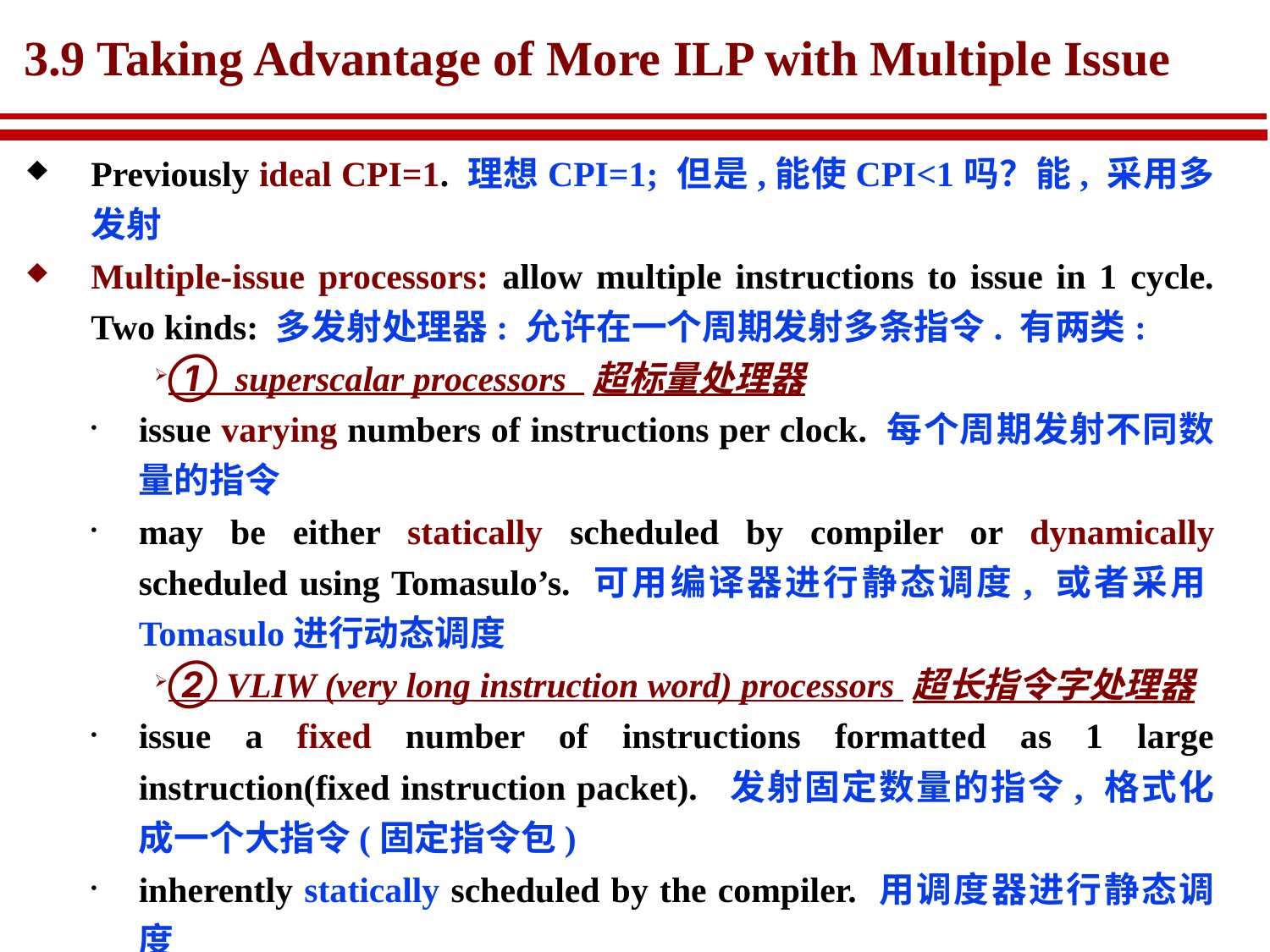

# 3.9 Taking Advantage of More ILP with Multiple Issue
Previously ideal CPI=1. 理想CPI=1; 但是,能使CPI<1吗？能, 采用多发射
Multiple-issue processors: allow multiple instructions to issue in 1 cycle. Two kinds: 多发射处理器: 允许在一个周期发射多条指令. 有两类:
①  superscalar processors  超标量处理器
issue varying numbers of instructions per clock. 每个周期发射不同数量的指令
may be either statically scheduled by compiler or dynamically scheduled using Tomasulo’s. 可用编译器进行静态调度, 或者采用Tomasulo进行动态调度
② VLIW (very long instruction word) processors 超长指令字处理器
issue a fixed number of instructions formatted as 1 large instruction(fixed instruction packet).  发射固定数量的指令, 格式化成一个大指令(固定指令包)
inherently statically scheduled by the compiler. 用调度器进行静态调度